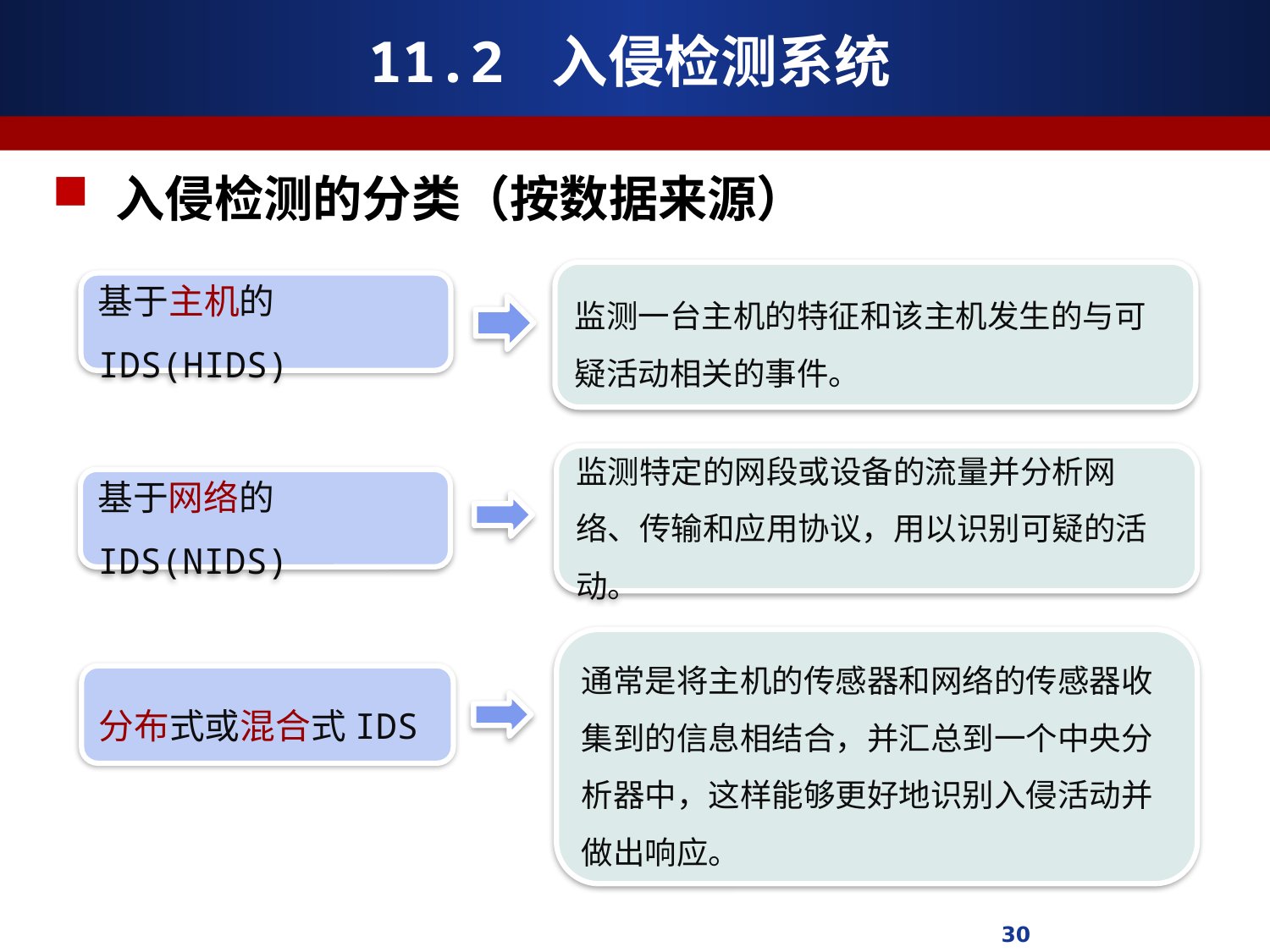

# 11.2 入侵检测系统
入侵检测的分类（按数据来源）
监测一台主机的特征和该主机发生的与可疑活动相关的事件。
基于主机的IDS(HIDS)

监测特定的网段或设备的流量并分析网络、传输和应用协议，用以识别可疑的活动。
基于网络的IDS(NIDS)

通常是将主机的传感器和网络的传感器收集到的信息相结合，并汇总到一个中央分析器中，这样能够更好地识别入侵活动并做出响应。
分布式或混合式IDS

30